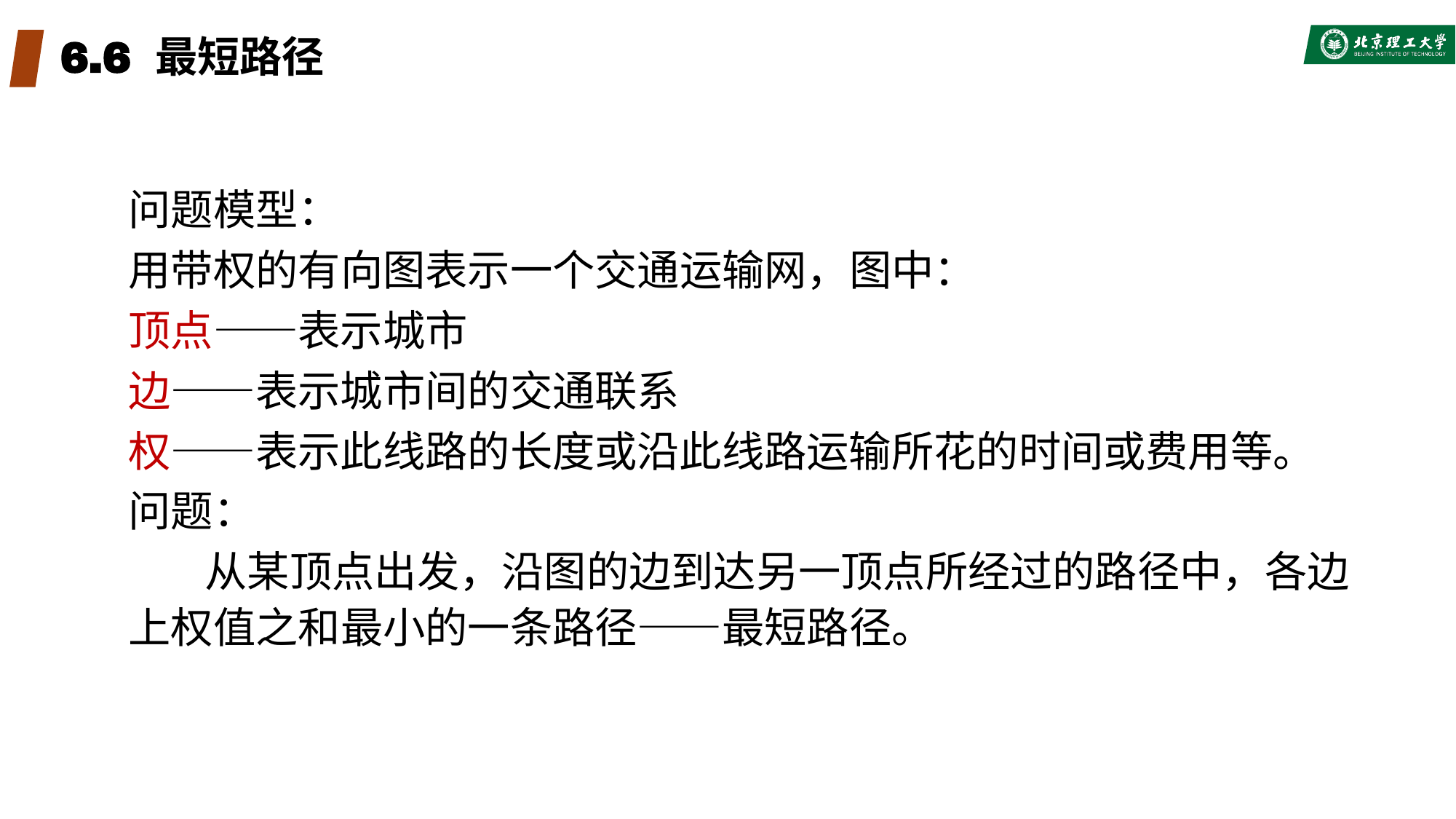

# 6.6 最短路径
问题模型：
用带权的有向图表示一个交通运输网，图中：
顶点——表示城市
边——表示城市间的交通联系
权——表示此线路的长度或沿此线路运输所花的时间或费用等。
问题：
       从某顶点出发，沿图的边到达另一顶点所经过的路径中，各边上权值之和最小的一条路径——最短路径。